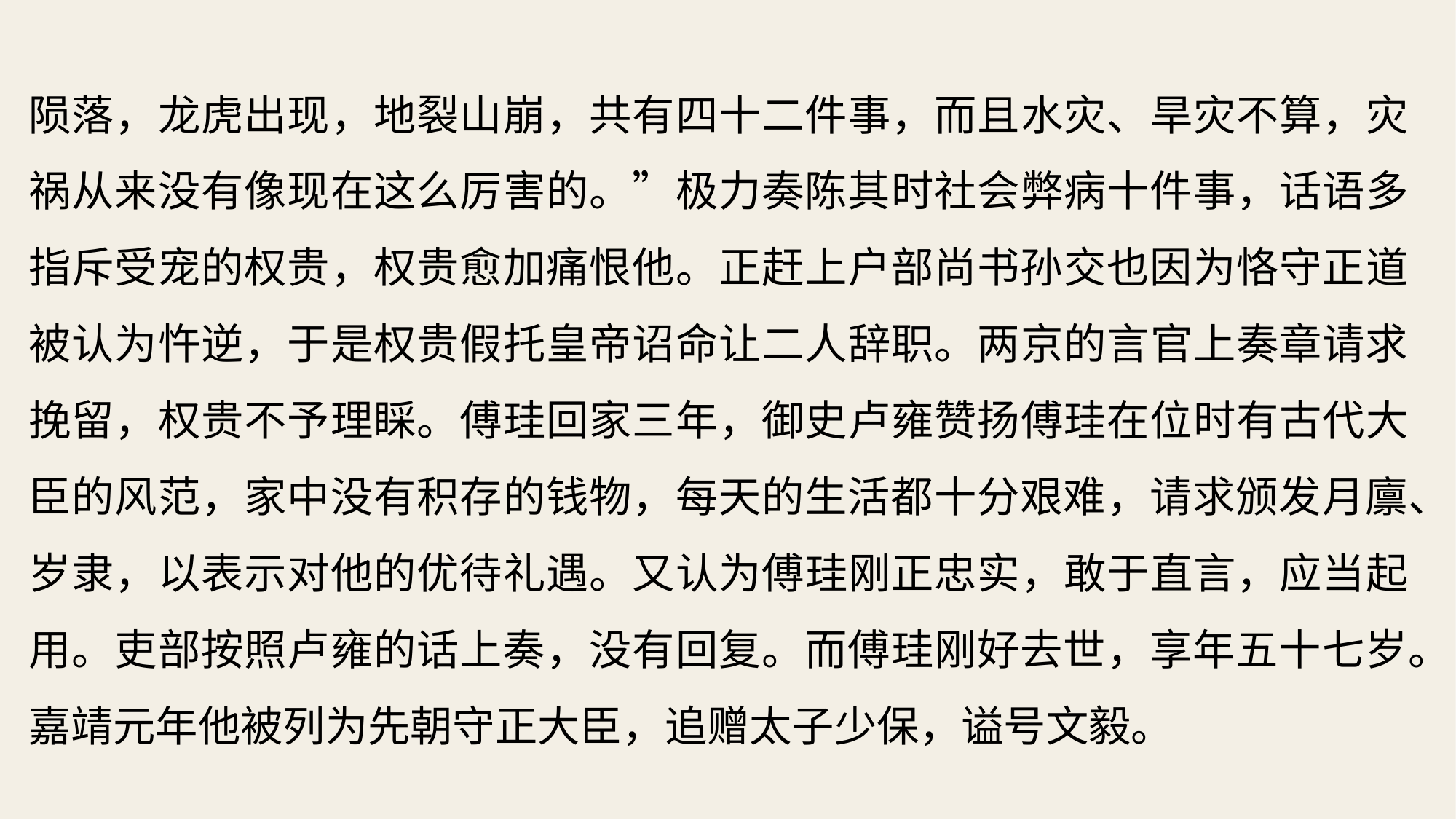

陨落，龙虎出现，地裂山崩，共有四十二件事，而且水灾、旱灾不算，灾祸从来没有像现在这么厉害的。”极力奏陈其时社会弊病十件事，话语多指斥受宠的权贵，权贵愈加痛恨他。正赶上户部尚书孙交也因为恪守正道被认为忤逆，于是权贵假托皇帝诏命让二人辞职。两京的言官上奏章请求挽留，权贵不予理睬。傅珪回家三年，御史卢雍赞扬傅珪在位时有古代大臣的风范，家中没有积存的钱物，每天的生活都十分艰难，请求颁发月廪、岁隶，以表示对他的优待礼遇。又认为傅珪刚正忠实，敢于直言，应当起用。吏部按照卢雍的话上奏，没有回复。而傅珪刚好去世，享年五十七岁。嘉靖元年他被列为先朝守正大臣，追赠太子少保，谥号文毅。